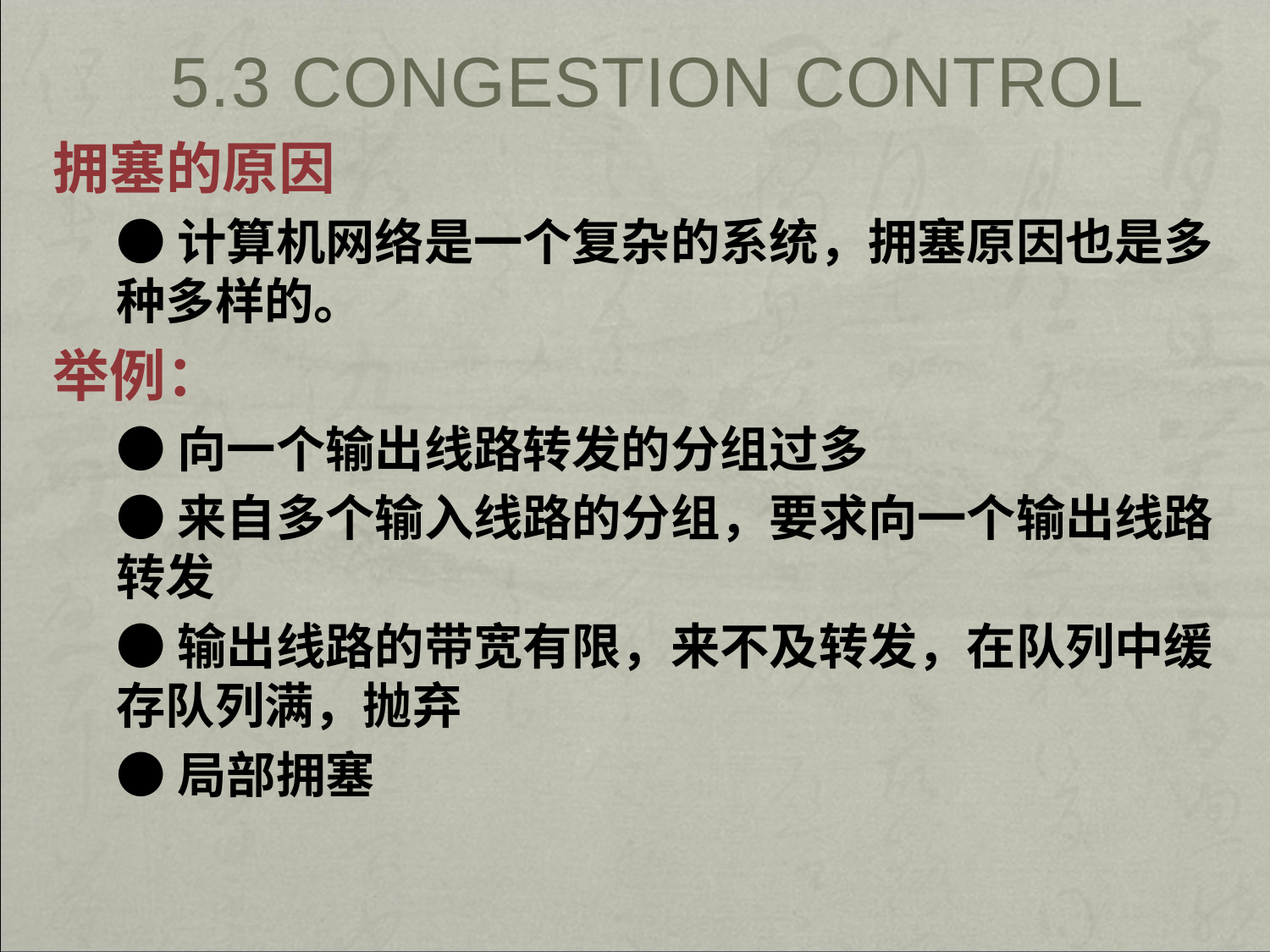

# 5.3 Congestion Control
拥塞的原因
●计算机网络是一个复杂的系统，拥塞原因也是多种多样的。
举例：
●向一个输出线路转发的分组过多
●来自多个输入线路的分组，要求向一个输出线路转发
●输出线路的带宽有限，来不及转发，在队列中缓存队列满，抛弃
●局部拥塞